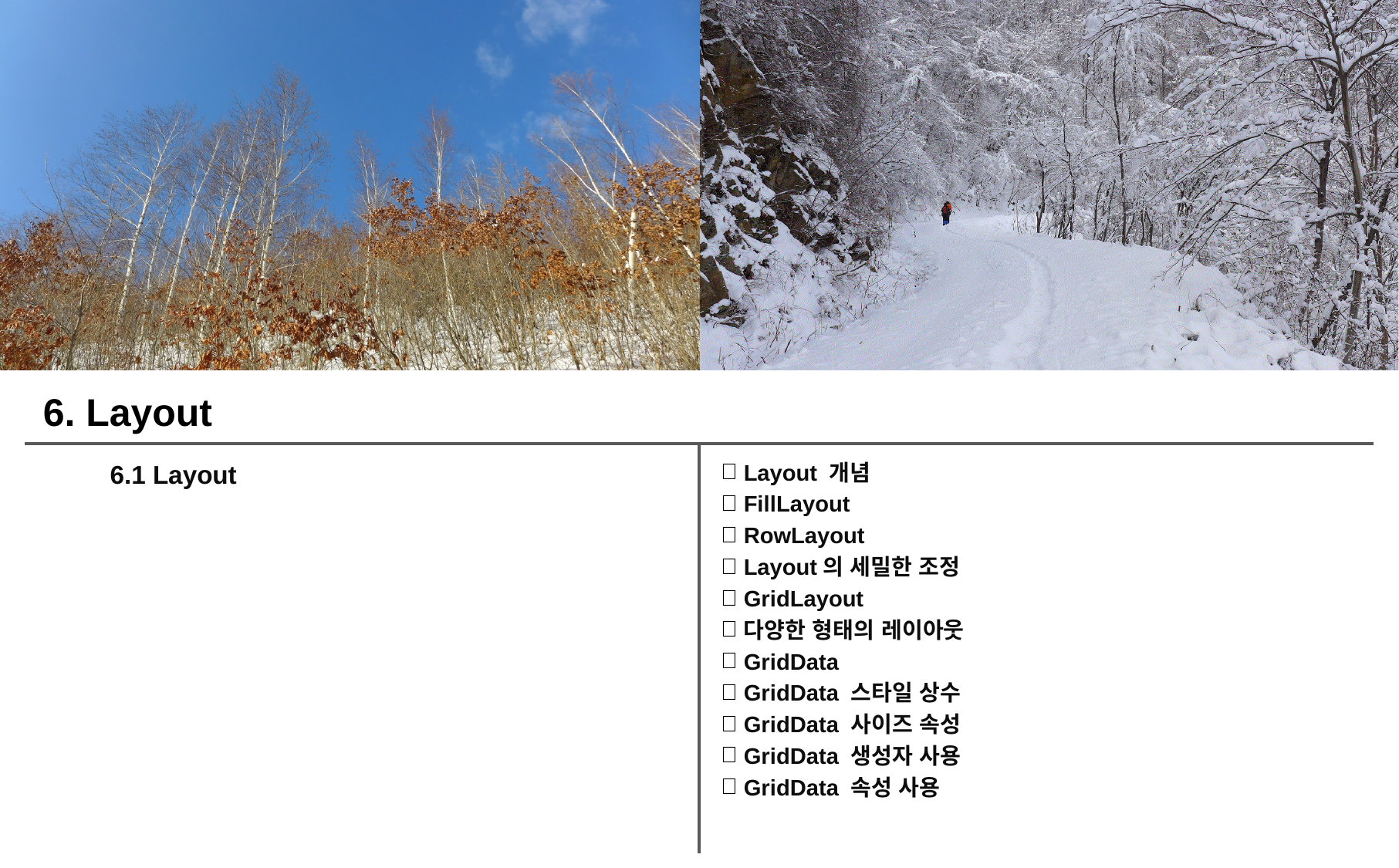

6. Layout
6.1 Layout
Layout 개념
FillLayout
RowLayout
Layout의 세밀한 조정
GridLayout
다양한 형태의 레이아웃
GridData
GridData 스타일 상수
GridData 사이즈 속성
GridData 생성자 사용
GridData 속성 사용